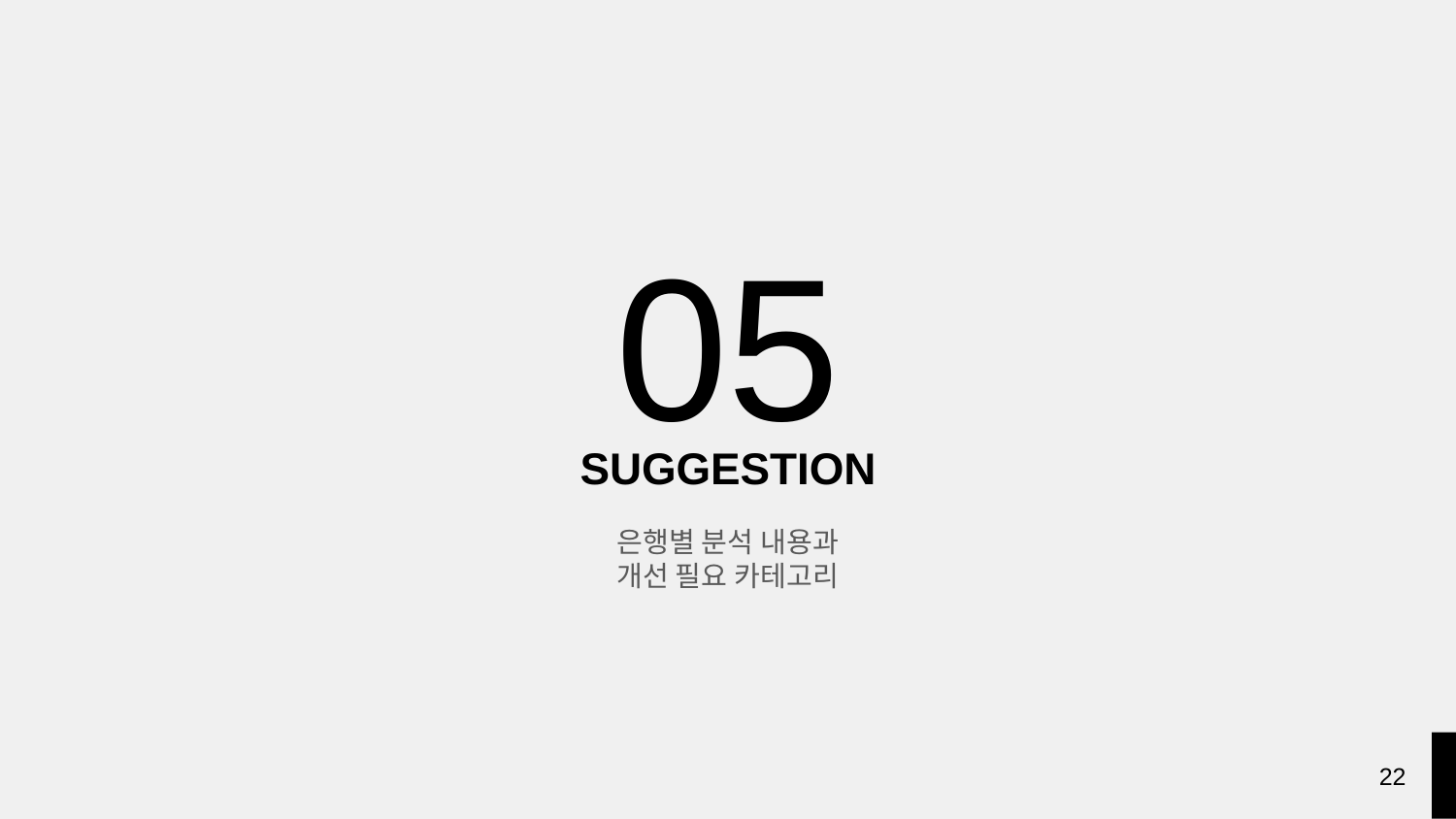

05
SUGGESTION
은행별 분석 내용과
개선 필요 카테고리
22